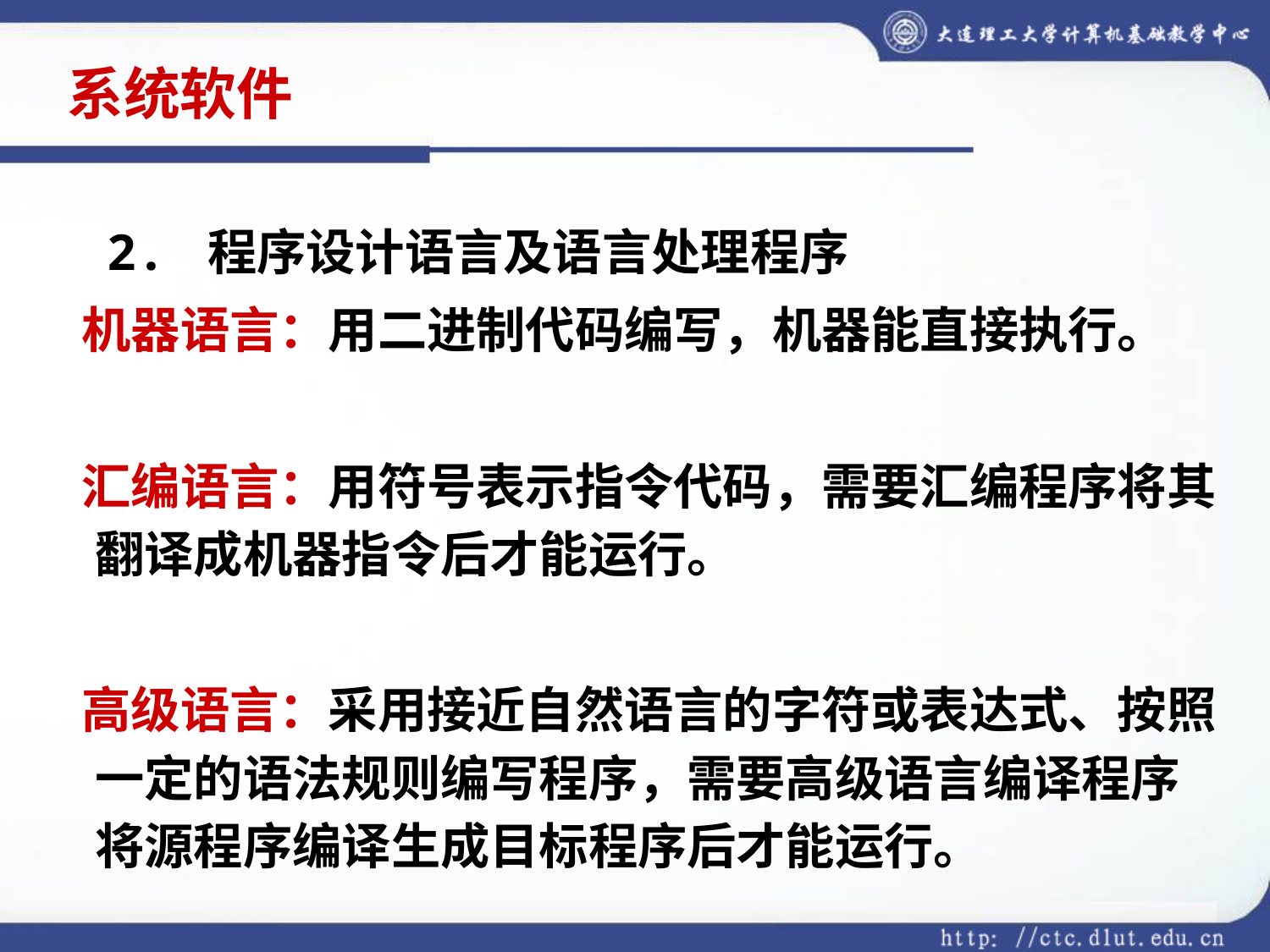

系统软件
  2. 程序设计语言及语言处理程序
  机器语言：用二进制代码编写，机器能直接执行。

  汇编语言：用符号表示指令代码，需要汇编程序将其翻译成机器指令后才能运行。

  高级语言：采用接近自然语言的字符或表达式、按照一定的语法规则编写程序，需要高级语言编译程序将源程序编译生成目标程序后才能运行。